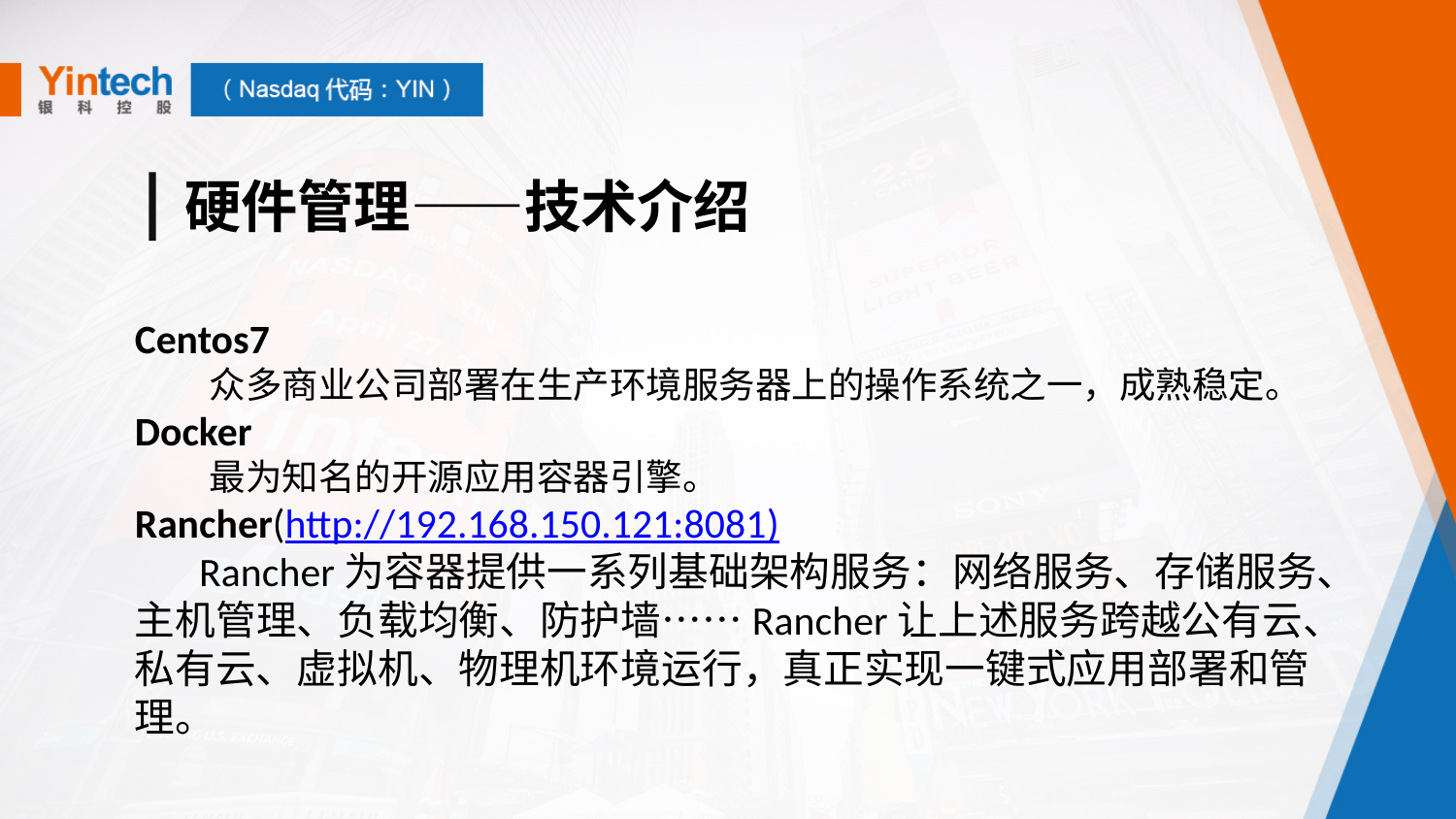

硬件管理——技术介绍

Centos7
        众多商业公司部署在生产环境服务器上的操作系统之一，成熟稳定。
Docker
        最为知名的开源应用容器引擎。
Rancher(http://192.168.150.121:8081)
       Rancher为容器提供一系列基础架构服务：网络服务、存储服务、主机管理、负载均衡、防护墙……Rancher让上述服务跨越公有云、私有云、虚拟机、物理机环境运行，真正实现一键式应用部署和管理。